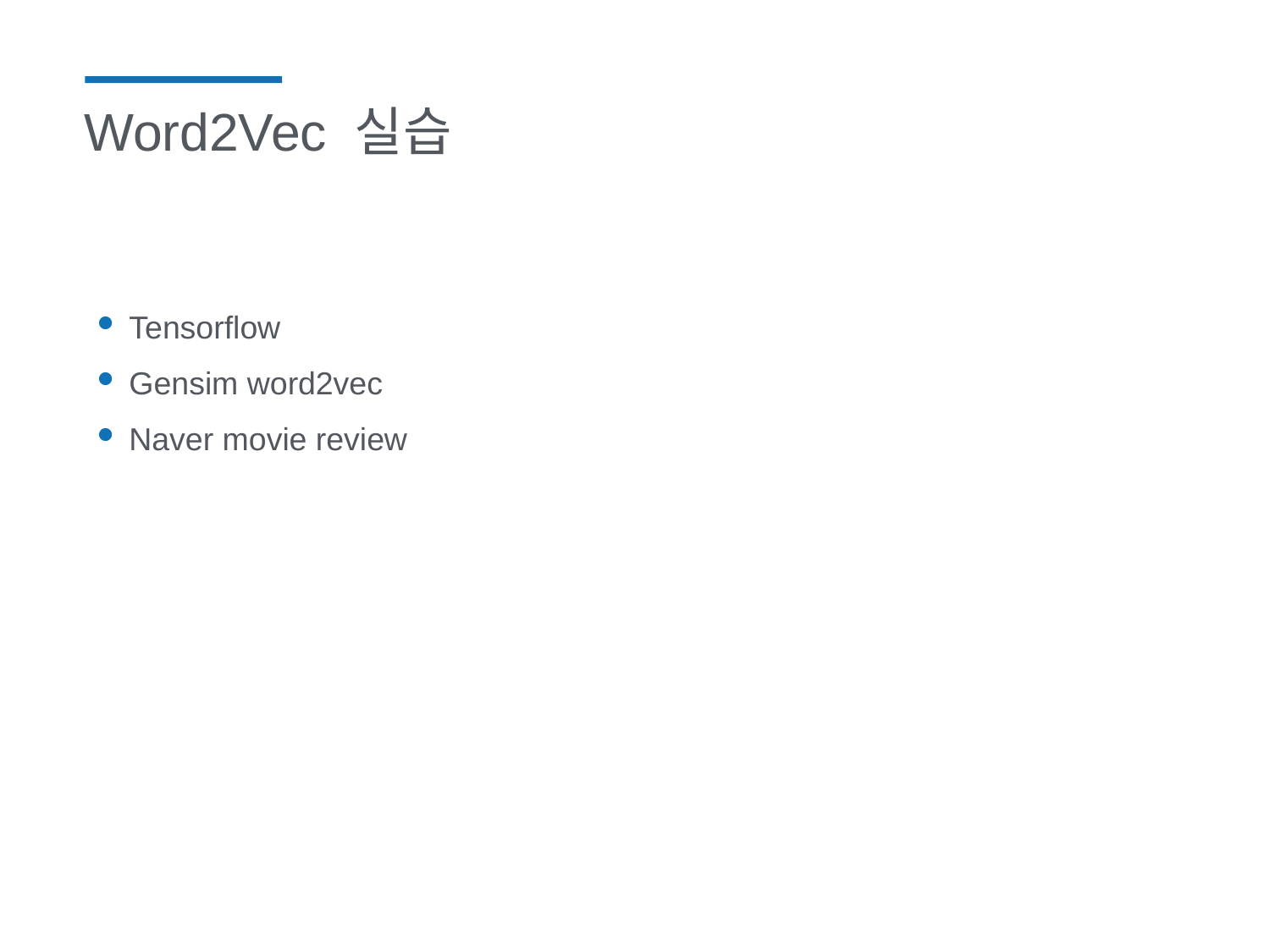

# Word2Vec 실습
Tensorflow
Gensim word2vec
Naver movie review